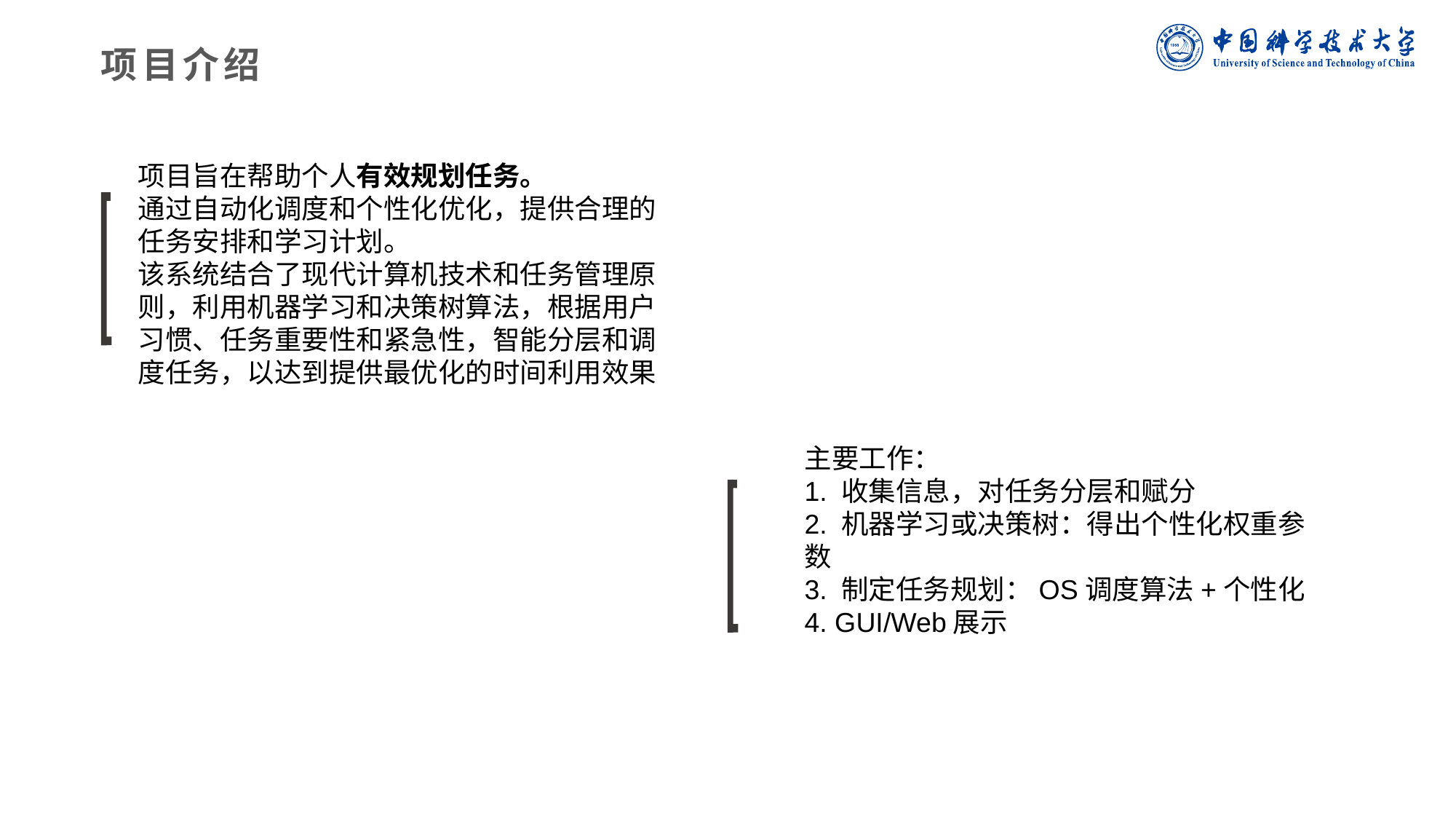

项目介绍
项目旨在帮助个人有效规划任务。
通过自动化调度和个性化优化，提供合理的任务安排和学习计划。
该系统结合了现代计算机技术和任务管理原则，利用机器学习和决策树算法，根据用户习惯、任务重要性和紧急性，智能分层和调度任务，以达到提供最优化的时间利用效果

主要工作：
1. 收集信息，对任务分层和赋分
2. 机器学习或决策树：得出个性化权重参数
3. 制定任务规划：OS调度算法+个性化
4. GUI/Web展示

4